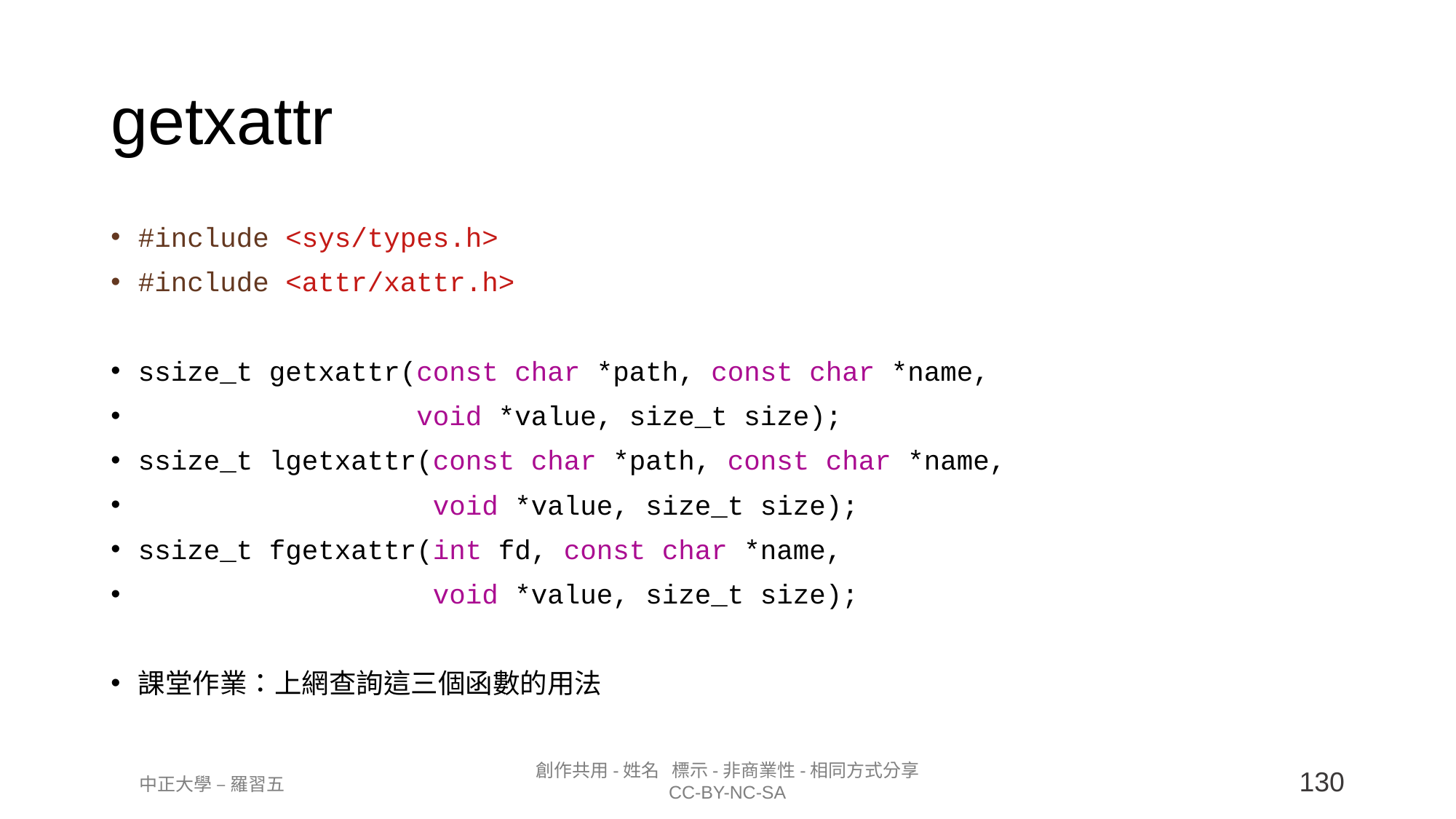

getxattr
#include <sys/types.h>
#include <attr/xattr.h>

ssize_t getxattr(const char *path, const char *name,
                 void *value, size_t size);
ssize_t lgetxattr(const char *path, const char *name,
                  void *value, size_t size);
ssize_t fgetxattr(int fd, const char *name,
                  void *value, size_t size);

課堂作業：上網查詢這三個函數的用法